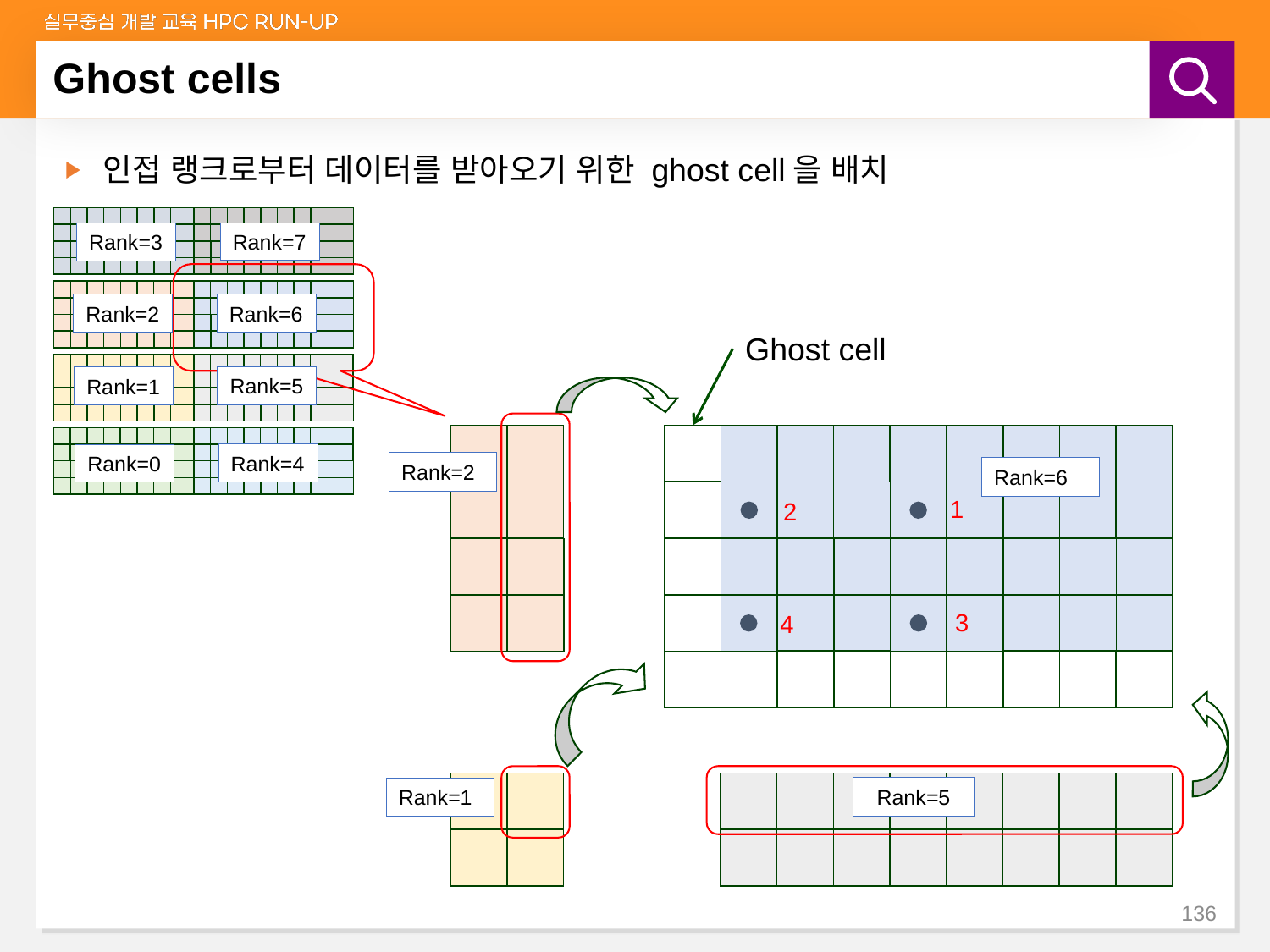

# Ghost cells
인접 랭크로부터 데이터를 받아오기 위한 ghost cell을 배치

Rank=7
Rank=3

Rank=6
Rank=2
Ghost cell

Rank=2
Rank=6

1
2

3
4

Rank=5
Rank=1

Rank=5
Rank=1
Rank=4
Rank=0
136